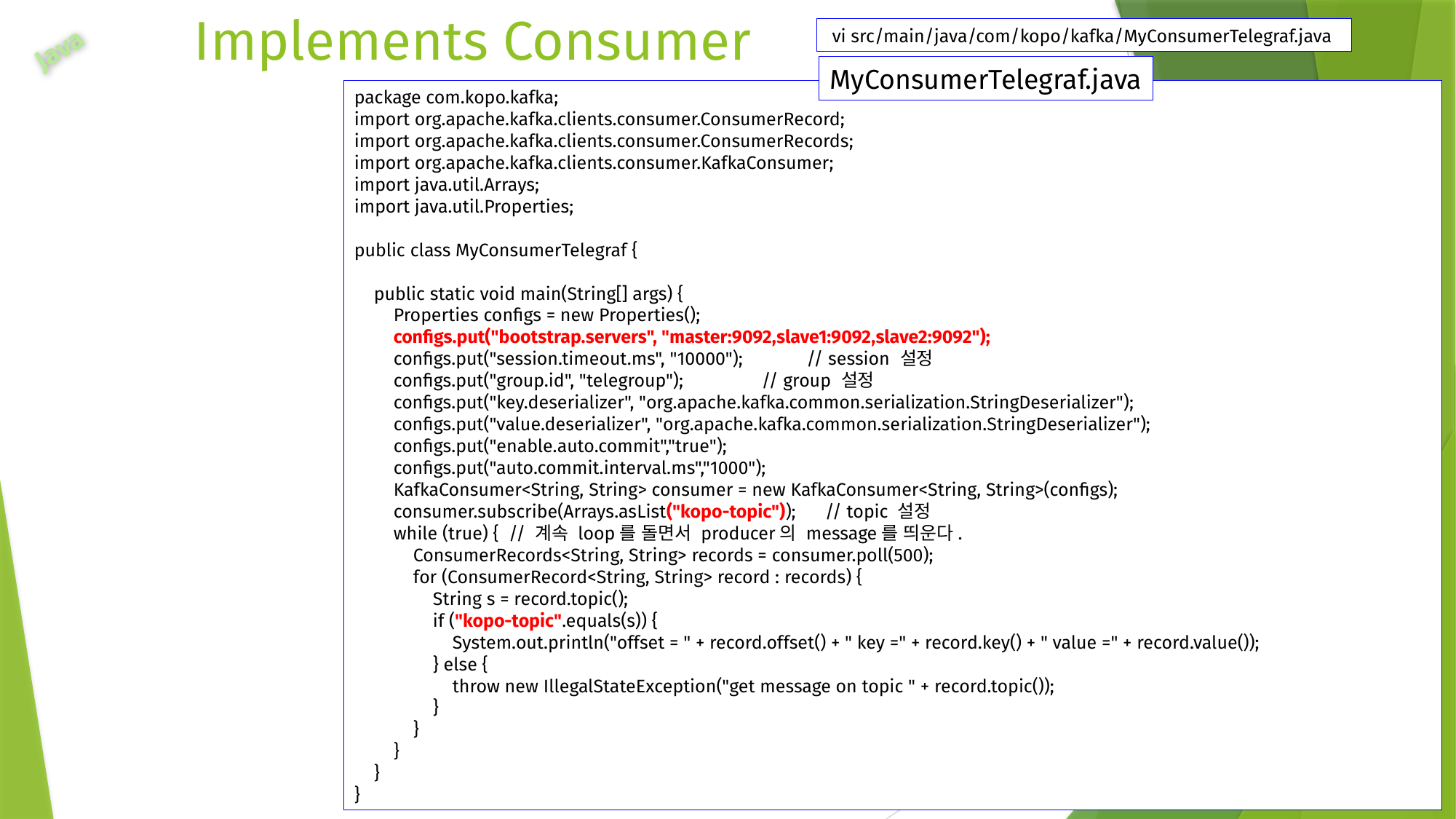

# Implements Consumer
 vi src/main/java/com/kopo/kafka/MyConsumerTelegraf.java
Java
MyConsumerTelegraf.java
package com.kopo.kafka;
import org.apache.kafka.clients.consumer.ConsumerRecord;
import org.apache.kafka.clients.consumer.ConsumerRecords;
import org.apache.kafka.clients.consumer.KafkaConsumer;
import java.util.Arrays;
import java.util.Properties;

public class MyConsumerTelegraf {

    public static void main(String[] args) {
        Properties configs = new Properties();
        configs.put("bootstrap.servers", "master:9092,slave1:9092,slave2:9092");
        configs.put("session.timeout.ms", "10000");             // session 설정
        configs.put("group.id", "telegroup");                // group 설정
        configs.put("key.deserializer", "org.apache.kafka.common.serialization.StringDeserializer");
        configs.put("value.deserializer", "org.apache.kafka.common.serialization.StringDeserializer");
        configs.put("enable.auto.commit","true");
        configs.put("auto.commit.interval.ms","1000");
        KafkaConsumer<String, String> consumer = new KafkaConsumer<String, String>(configs);
        consumer.subscribe(Arrays.asList("kopo-topic"));      // topic 설정
        while (true) {  // 계속 loop를 돌면서 producer의 message를 띄운다.
            ConsumerRecords<String, String> records = consumer.poll(500);
            for (ConsumerRecord<String, String> record : records) {
                String s = record.topic();
                if ("kopo-topic".equals(s)) {
                    System.out.println("offset = " + record.offset() + " key =" + record.key() + " value =" + record.value());
                } else {
                    throw new IllegalStateException("get message on topic " + record.topic());
                }
            }
        }
    }
}